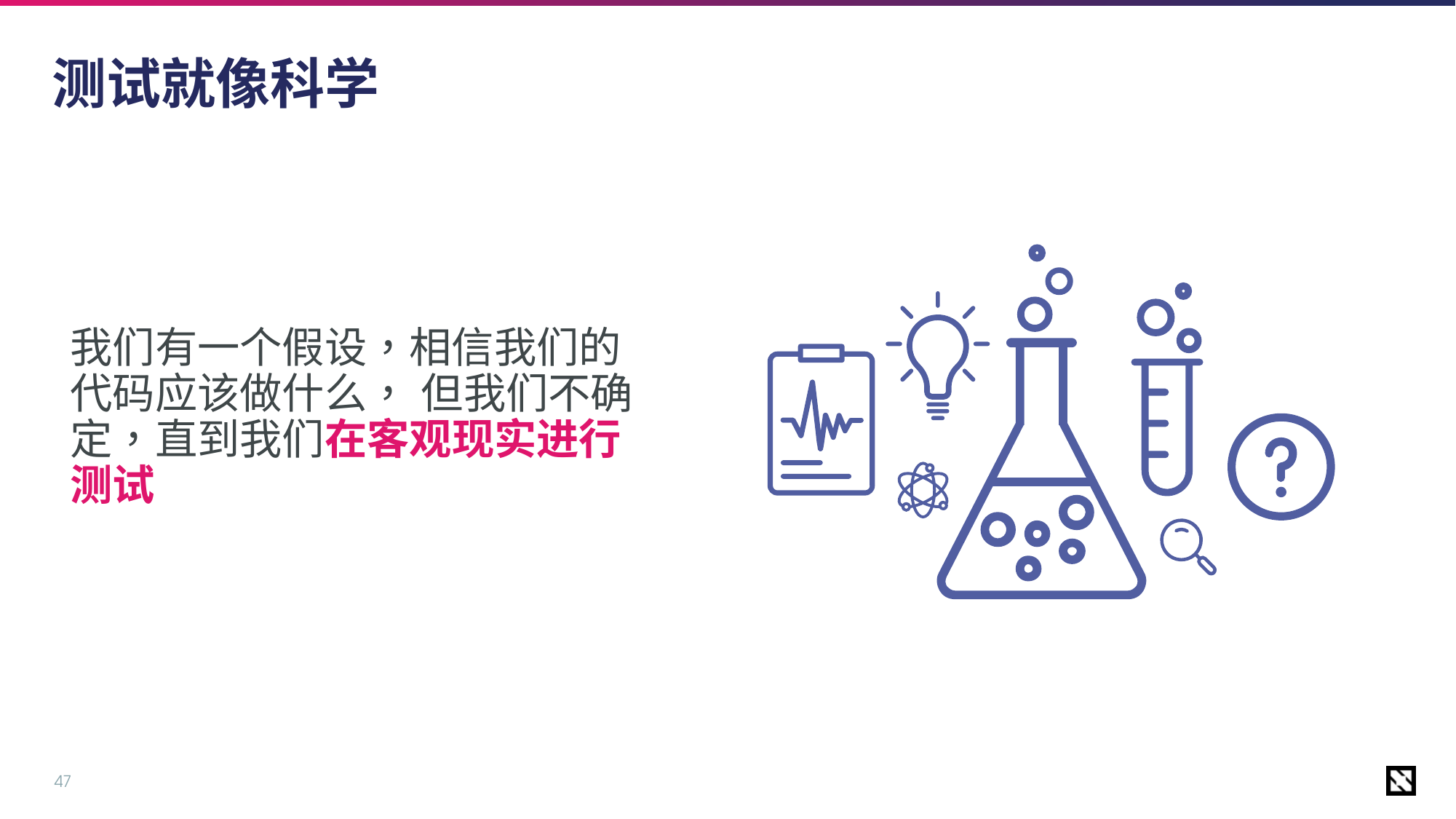

# 测试就像科学

我们有一个假设，相信我们的代码应该做什么， 但我们不确定，直到我们在客观现实进行测试